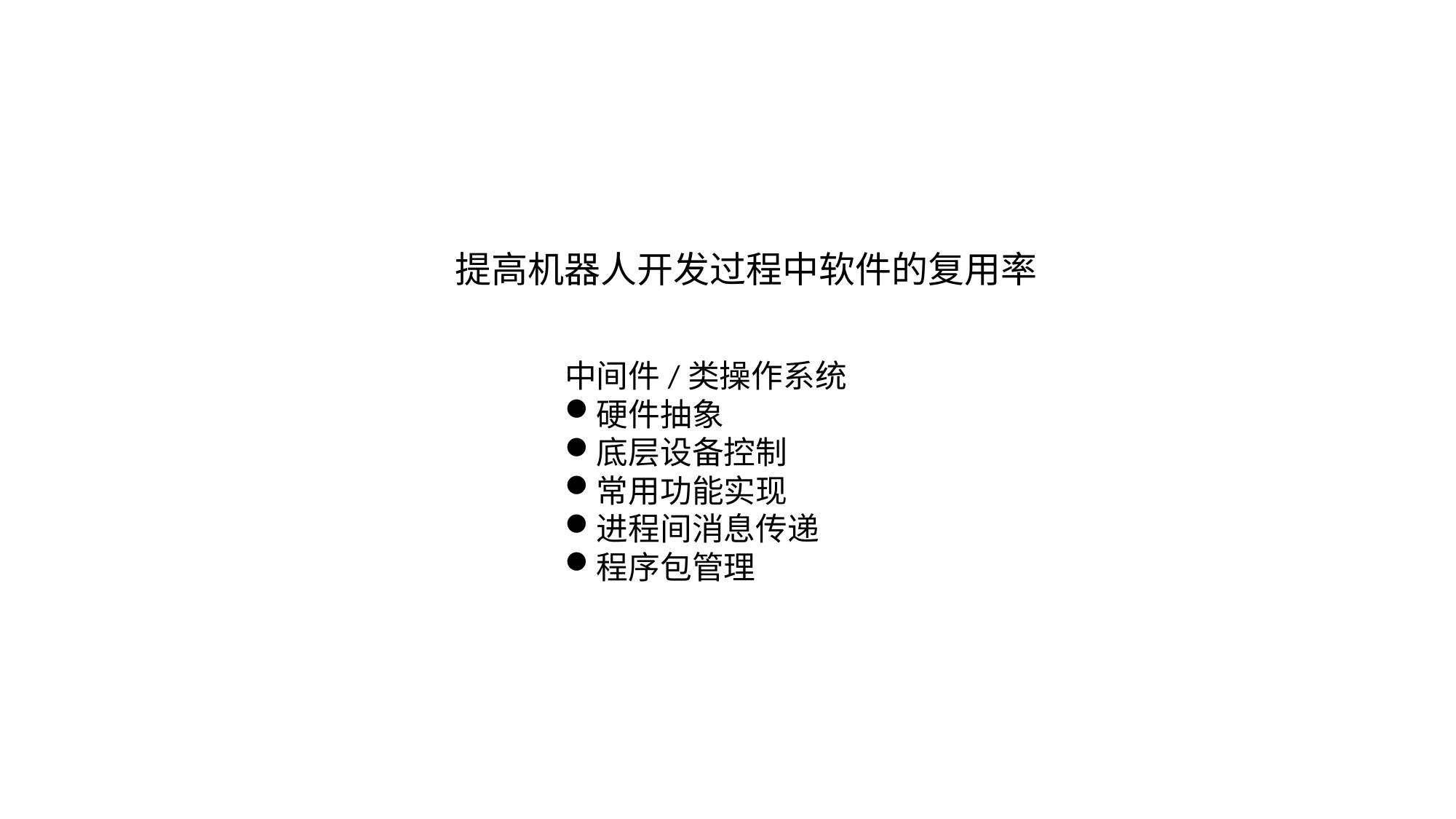

提高机器人开发过程中软件的复用率
中间件/类操作系统
硬件抽象
底层设备控制
常用功能实现
进程间消息传递
程序包管理